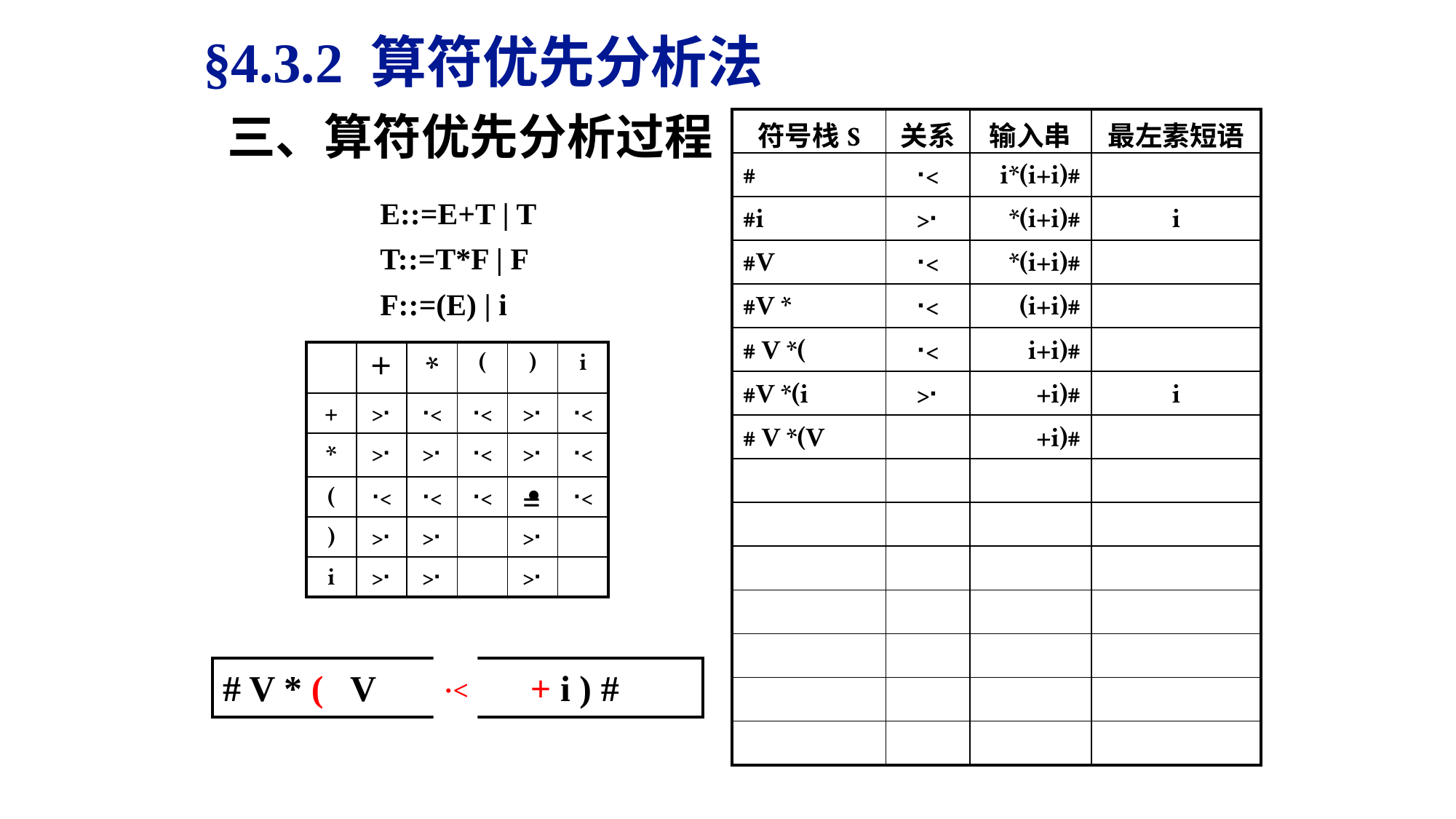

§4.3.2 算符优先分析法
三、算符优先分析过程
| 符号栈S | 关系 | 输入串 | 最左素短语 |
| --- | --- | --- | --- |
| # | ·< | i\*(i+i)# |  |
| #i | >· | \*(i+i)# | i |
| #V | ·< | \*(i+i)# |  |
| #V \* | ·< | (i+i)# |  |
| # V \*( | ·< | i+i)# |  |
| #V \*(i | >· | +i)# | i |
| # V \*(V |  | +i)# |  |
|  |  |  |  |
|  |  |  |  |
|  |  |  |  |
|  |  |  |  |
|  |  |  |  |
|  |  |  |  |
|  |  |  |  |
E::=E+T | T
T::=T*F | F
F::=(E) | i
|  | ＋ | \* | ( | ) | i |
| --- | --- | --- | --- | --- | --- |
| + | >· | ·< | ·< | >· | ·< |
| \* | >· | >· | ·< | >· | ·< |
| ( | ·< | ·< | ·< |  | ·< |
| ) | >· | >· |  | >· |  |
| i | >· | >· |  | >· |  |
·
=
·<

# V * (   V                 + i ) #